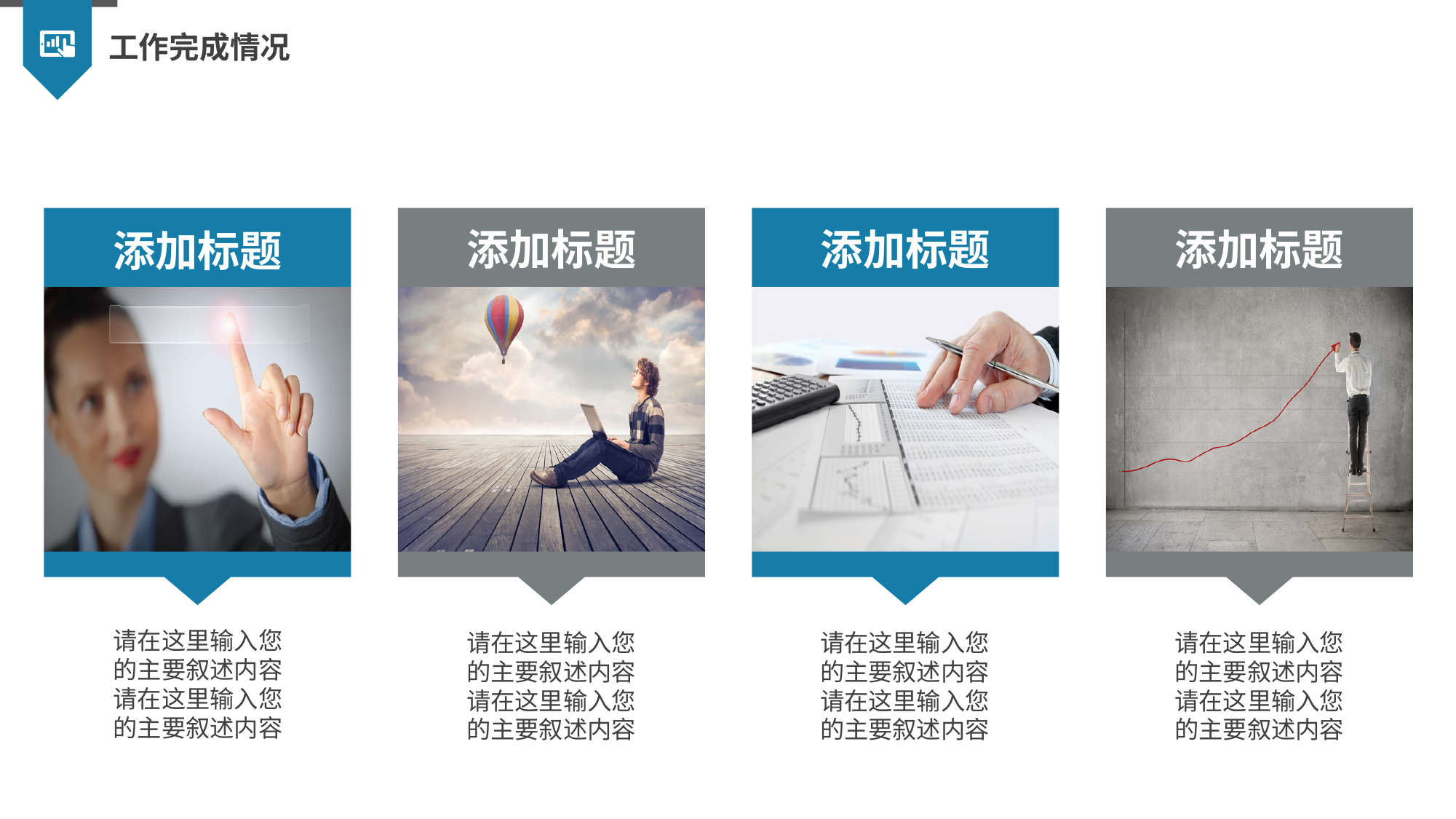

添加标题

添加标题

添加标题

添加标题

请在这里输入您
的主要叙述内容
请在这里输入您
的主要叙述内容

请在这里输入您
的主要叙述内容
请在这里输入您
的主要叙述内容

请在这里输入您
的主要叙述内容
请在这里输入您
的主要叙述内容

请在这里输入您
的主要叙述内容
请在这里输入您
的主要叙述内容